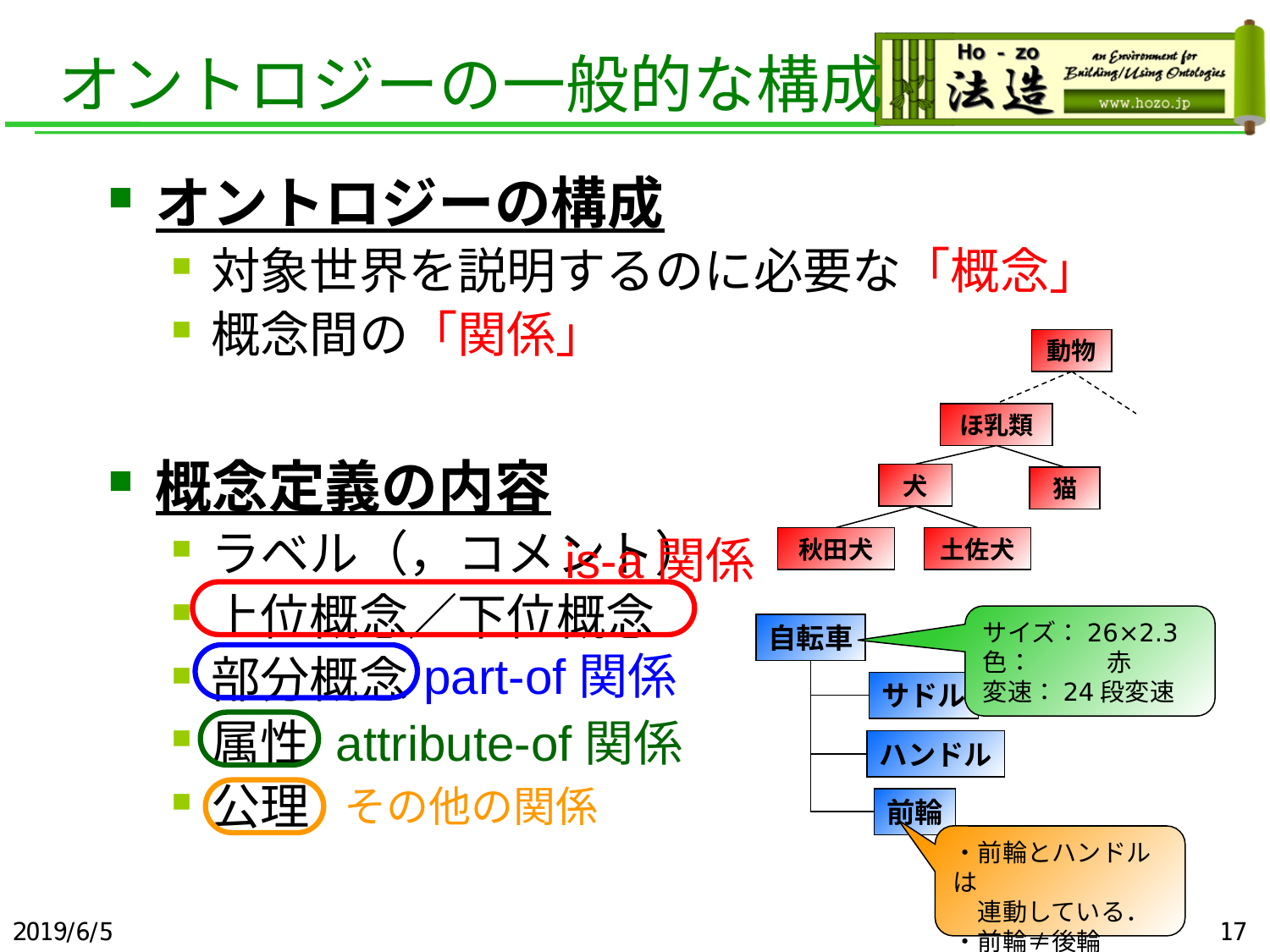

#
オントロジーの一般的な構成
オントロジーの構成
対象世界を説明するのに必要な「概念」
概念間の「関係」

概念定義の内容
ラベル（，コメント）
上位概念／下位概念
部分概念
属性
公理
動物
ほ乳類
犬
猫
秋田犬
土佐犬
is-a関係

サイズ：26×2.3
色：　　　赤
変速：24段変速
自転車
サドル
ハンドル
前輪
part-of関係

attribute-of関係

その他の関係

・前輪とハンドルは
　連動している．
・前輪≠後輪
2019/6/5
17